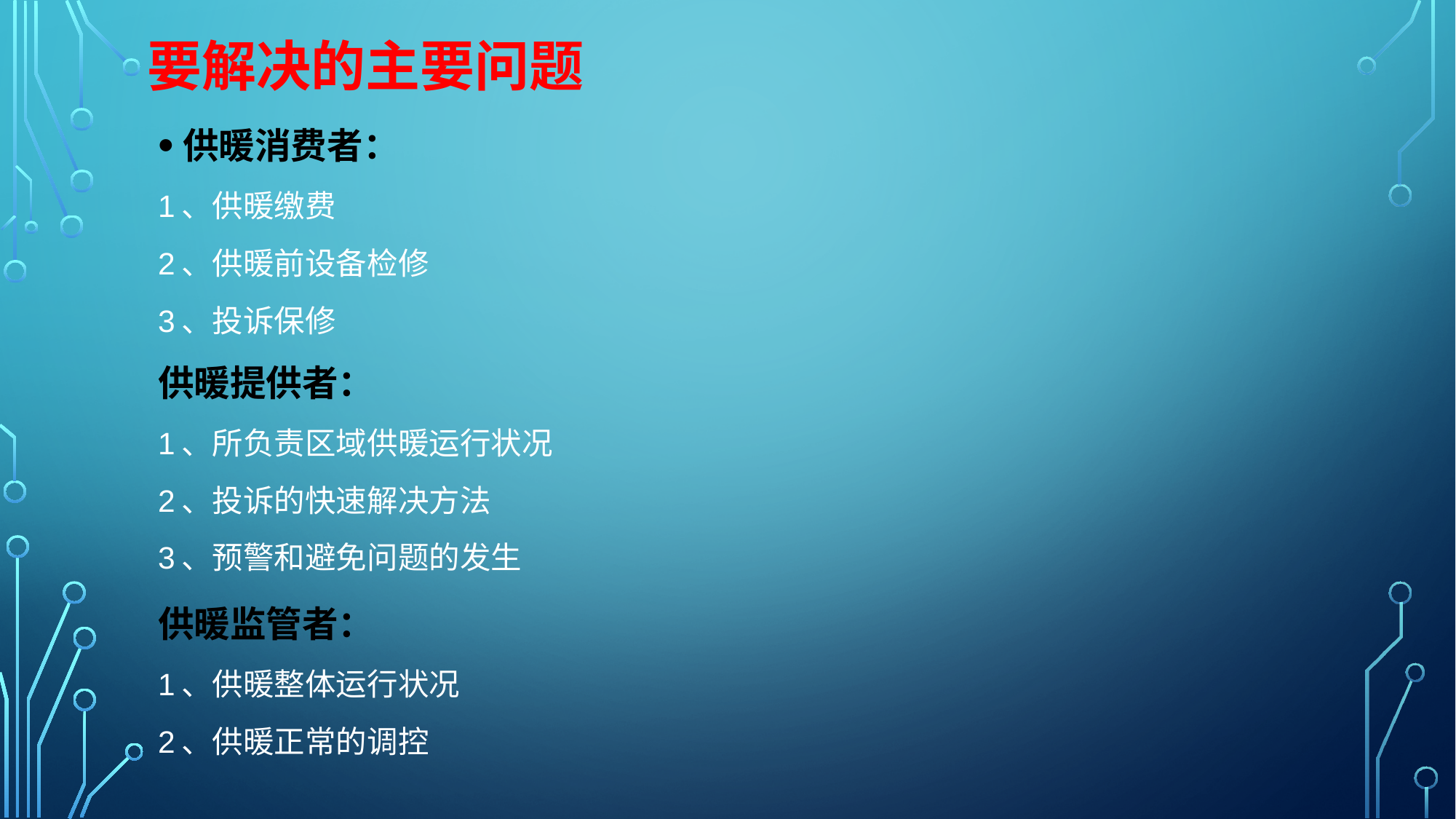

# 要解决的主要问题
供暖消费者：
1、供暖缴费
2、供暖前设备检修
3、投诉保修
供暖提供者：
1、所负责区域供暖运行状况
2、投诉的快速解决方法
3、预警和避免问题的发生
供暖监管者：
1、供暖整体运行状况
2、供暖正常的调控